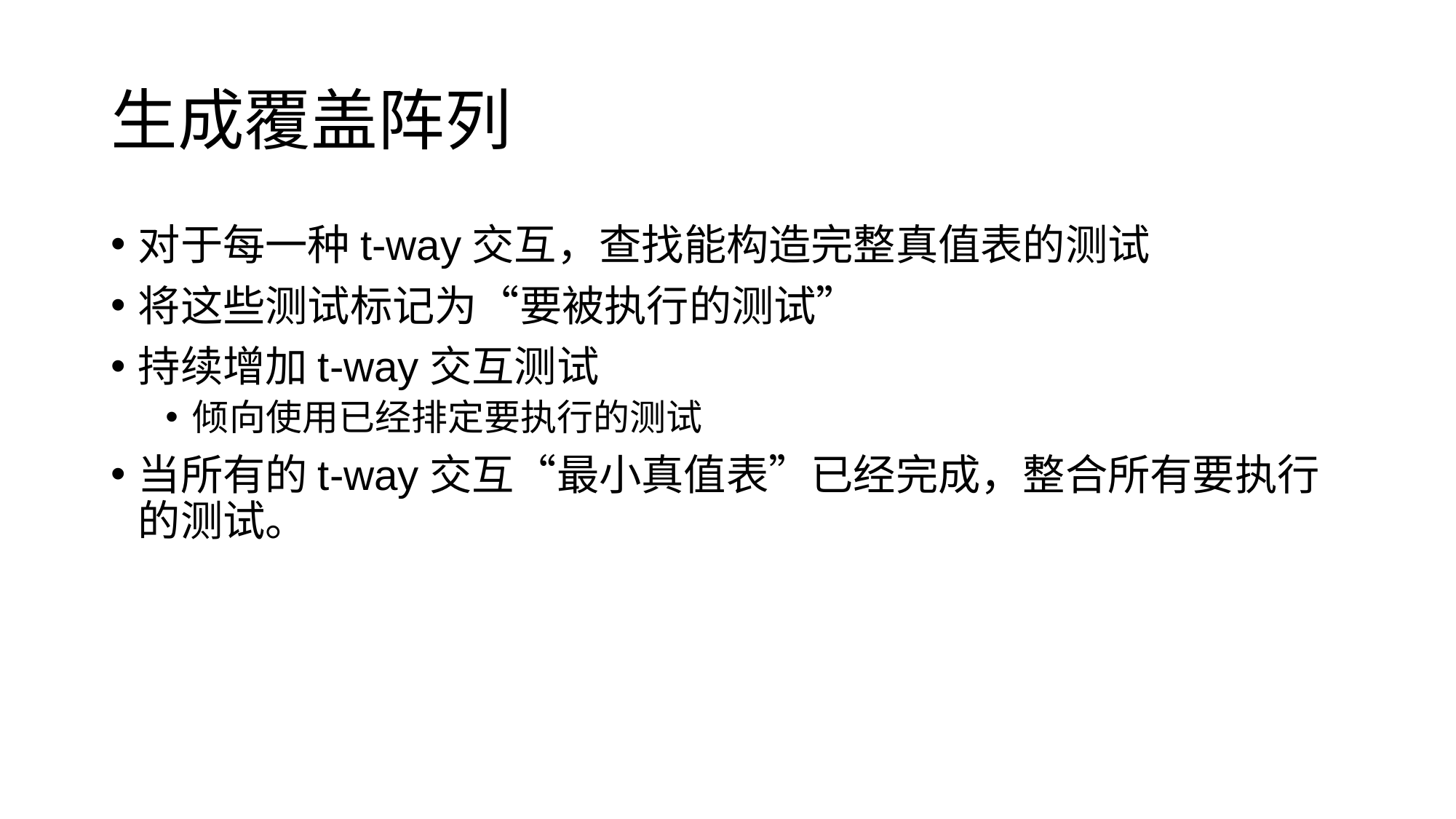

# 生成覆盖阵列
对于每一种t-way交互，查找能构造完整真值表的测试
将这些测试标记为“要被执行的测试”
持续增加t-way交互测试
倾向使用已经排定要执行的测试
当所有的t-way交互“最小真值表”已经完成，整合所有要执行的测试。